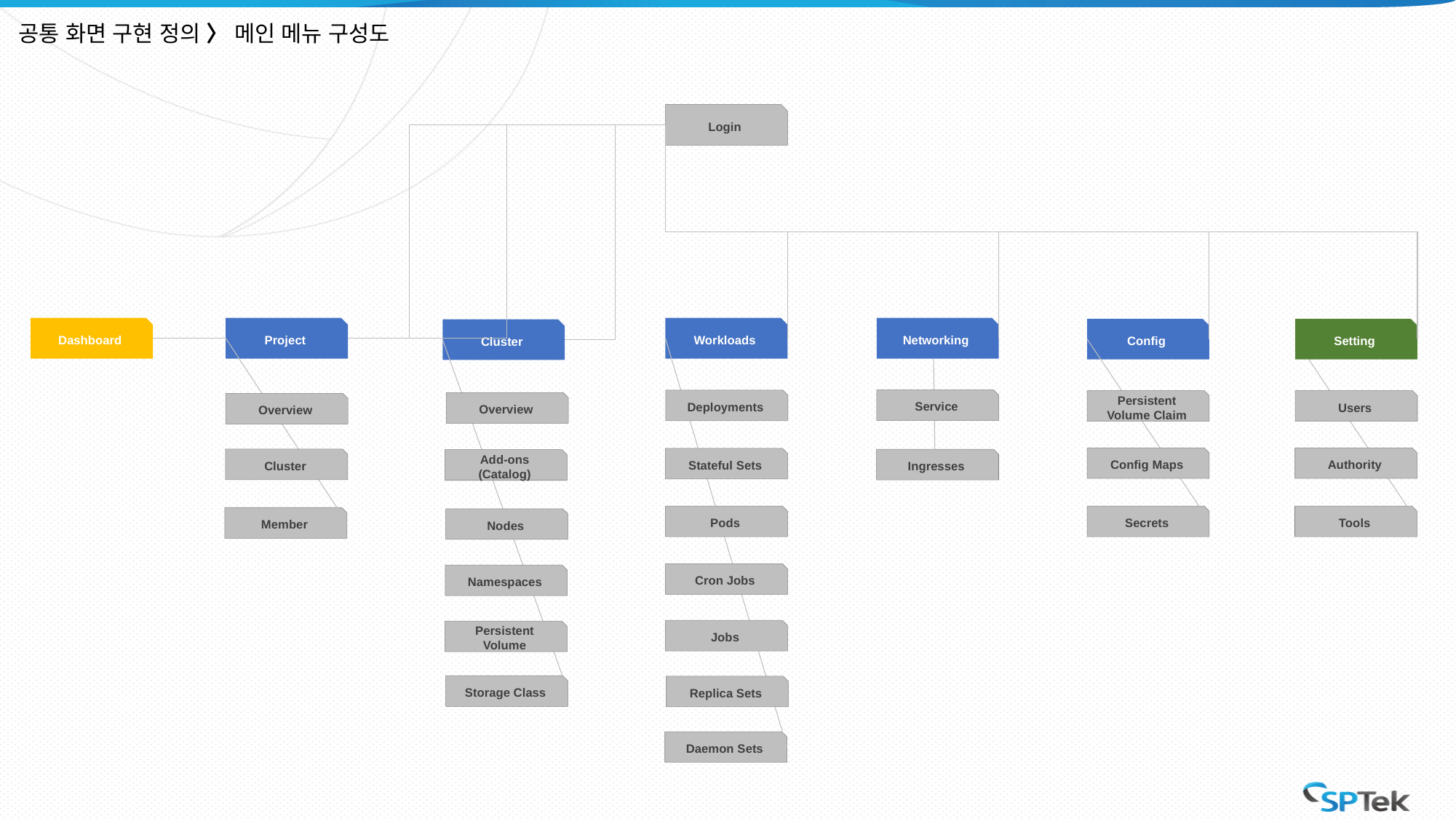

# 공통 화면 구현 정의 〉 메인 메뉴 구성도
Login
Project
Dashboard
Workloads
Networking
Config
Setting
Cluster
Service
Deployments
Persistent Volume Claim
Users
Overview
Overview
Config Maps
Authority
Stateful Sets
Cluster
Ingresses
Add-ons
(Catalog)
Pods
Secrets
Tools
Member
Nodes
Cron Jobs
Namespaces
Jobs
Persistent Volume
Storage Class
Replica Sets
Daemon Sets